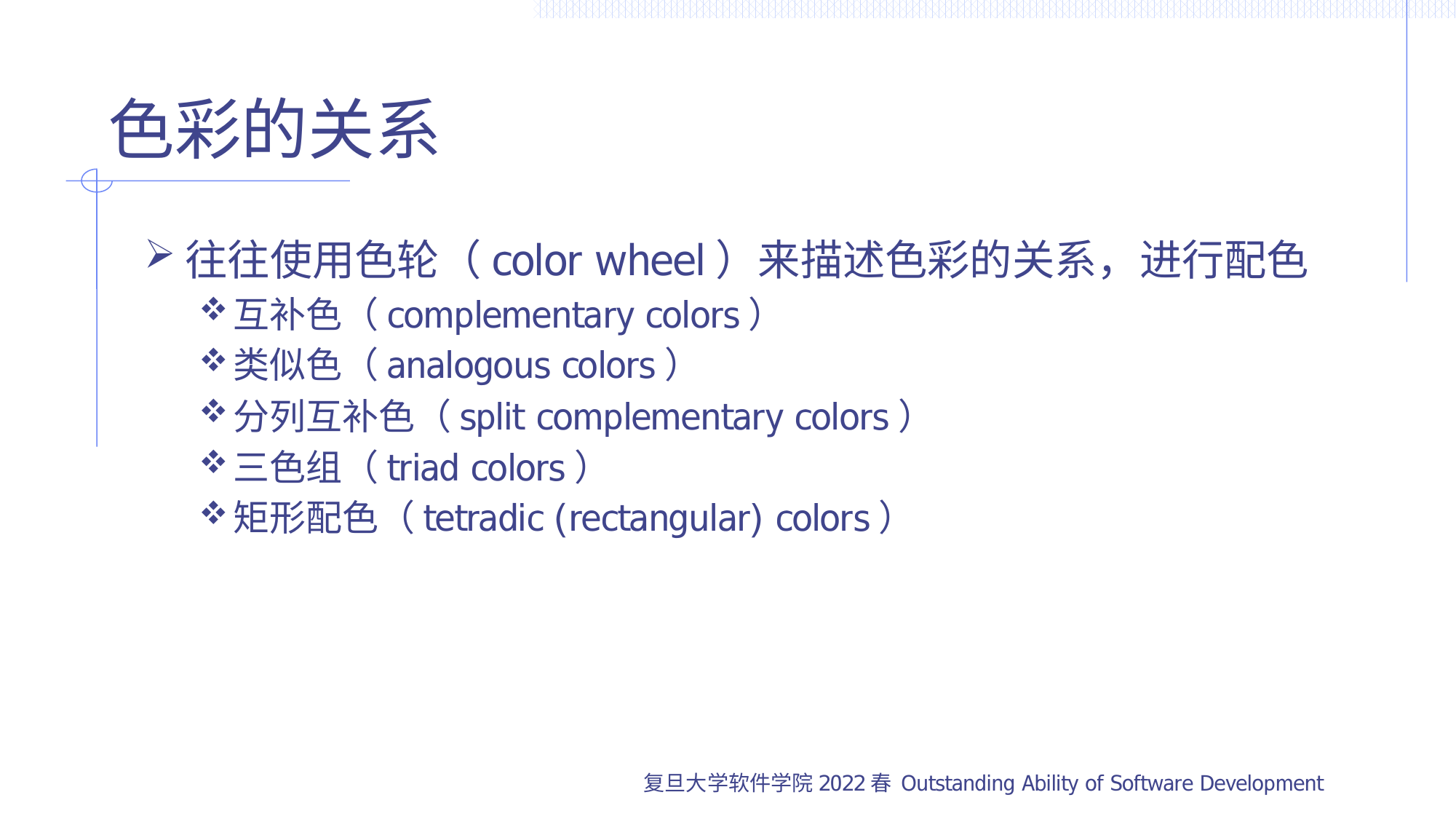

# 色彩的关系
往往使用色轮（color wheel）来描述色彩的关系，进行配色
互补色（complementary colors）
类似色（analogous colors）
分列互补色（split complementary colors）
三色组（triad colors）
矩形配色（tetradic (rectangular) colors）